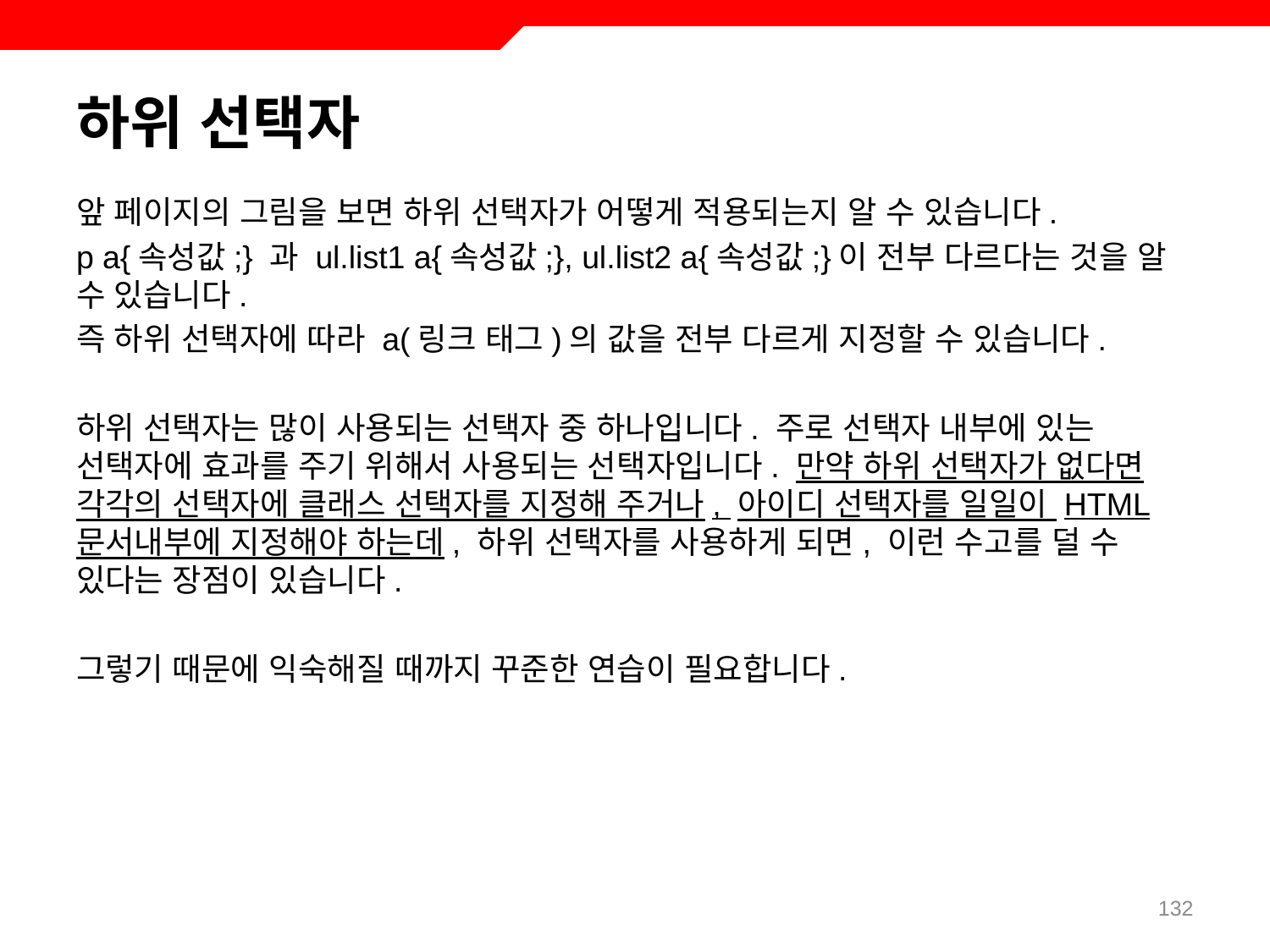

# 하위 선택자
앞 페이지의 그림을 보면 하위 선택자가 어떻게 적용되는지 알 수 있습니다.
p a{속성값;} 과 ul.list1 a{속성값;}, ul.list2 a{속성값;}이 전부 다르다는 것을 알 수 있습니다.
즉 하위 선택자에 따라 a(링크 태그)의 값을 전부 다르게 지정할 수 있습니다.

하위 선택자는 많이 사용되는 선택자 중 하나입니다. 주로 선택자 내부에 있는 선택자에 효과를 주기 위해서 사용되는 선택자입니다. 만약 하위 선택자가 없다면 각각의 선택자에 클래스 선택자를 지정해 주거나, 아이디 선택자를 일일이 HTML 문서내부에 지정해야 하는데, 하위 선택자를 사용하게 되면, 이런 수고를 덜 수 있다는 장점이 있습니다.

그렇기 때문에 익숙해질 때까지 꾸준한 연습이 필요합니다.
132